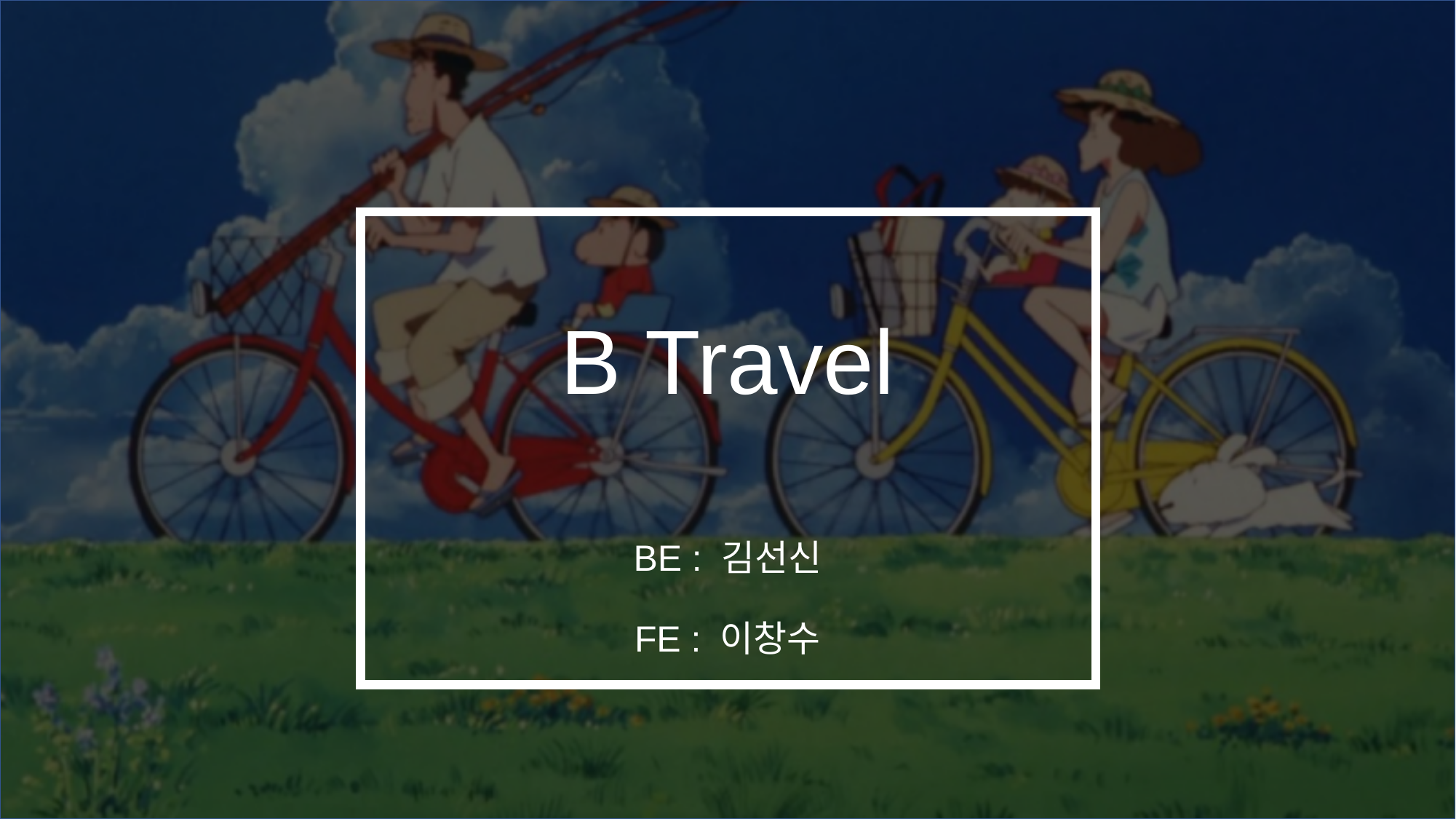

# B Travel

BE : 김선신
FE : 이창수